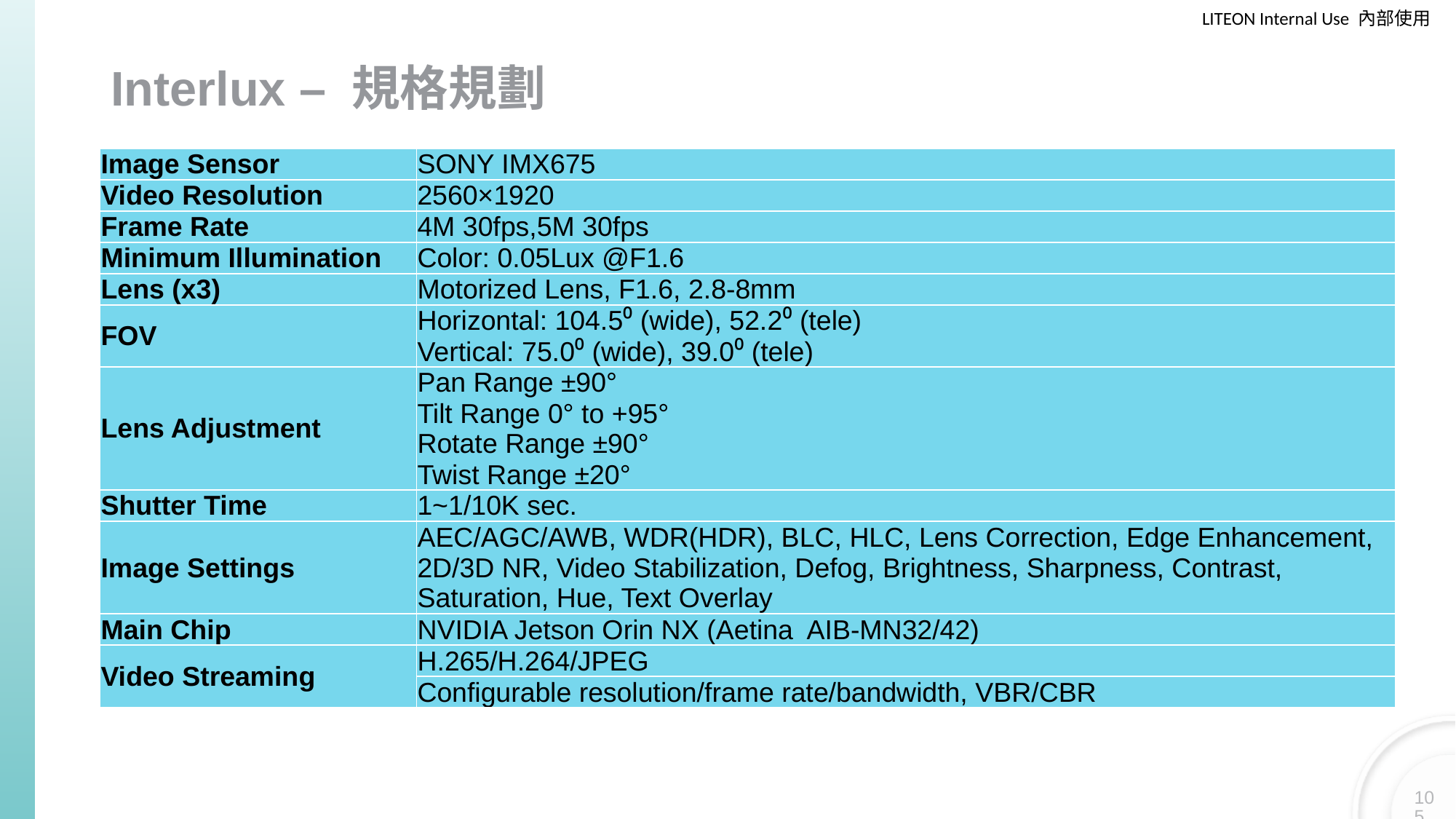

# Interlux – 規格規劃
| Image Sensor | SONY IMX675 |
| --- | --- |
| Video Resolution | 2560×1920 |
| Frame Rate | 4M 30fps,5M 30fps |
| Minimum Illumination | Color: 0.05Lux @F1.6 |
| Lens (x3) | Motorized Lens, F1.6, 2.8-8mm |
| FOV | Horizontal: 104.5⁰ (wide), 52.2⁰ (tele) Vertical: 75.0⁰ (wide), 39.0⁰ (tele) |
| Lens Adjustment | Pan Range ±90° Tilt Range 0° to +95° Rotate Range ±90° Twist Range ±20° |
| Shutter Time | 1~1/10K sec. |
| Image Settings | AEC/AGC/AWB, WDR(HDR), BLC, HLC, Lens Correction, Edge Enhancement, 2D/3D NR, Video Stabilization, Defog, Brightness, Sharpness, Contrast, Saturation, Hue, Text Overlay |
| Main Chip | NVIDIA Jetson Orin NX (Aetina AIB-MN32/42) |
| Video Streaming | H.265/H.264/JPEG |
|  | Configurable resolution/frame rate/bandwidth, VBR/CBR |
105